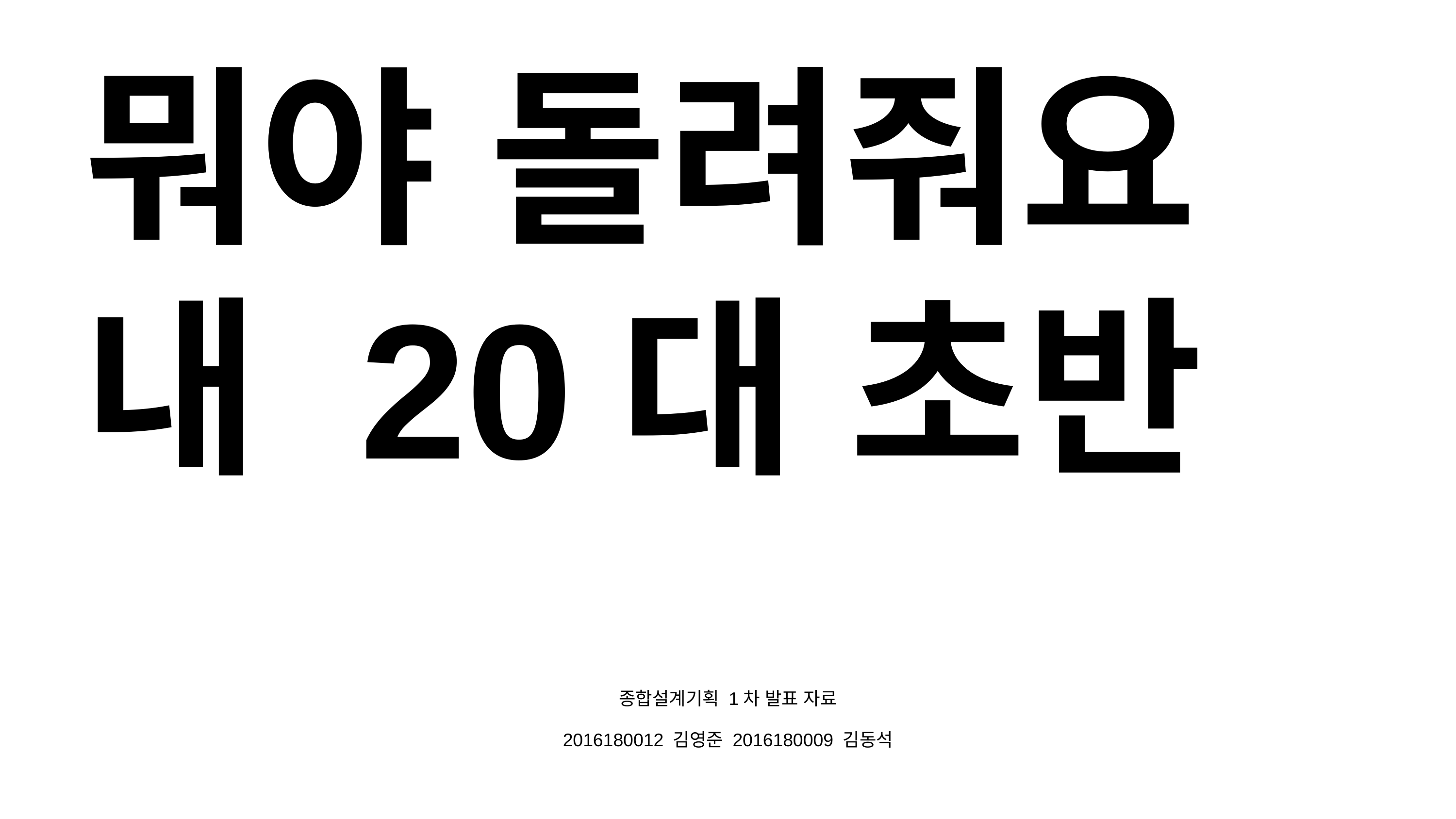

뭐야 돌려줘요 내 20대 초반
종합설계기획 1차 발표 자료
2016180012 김영준 2016180009 김동석